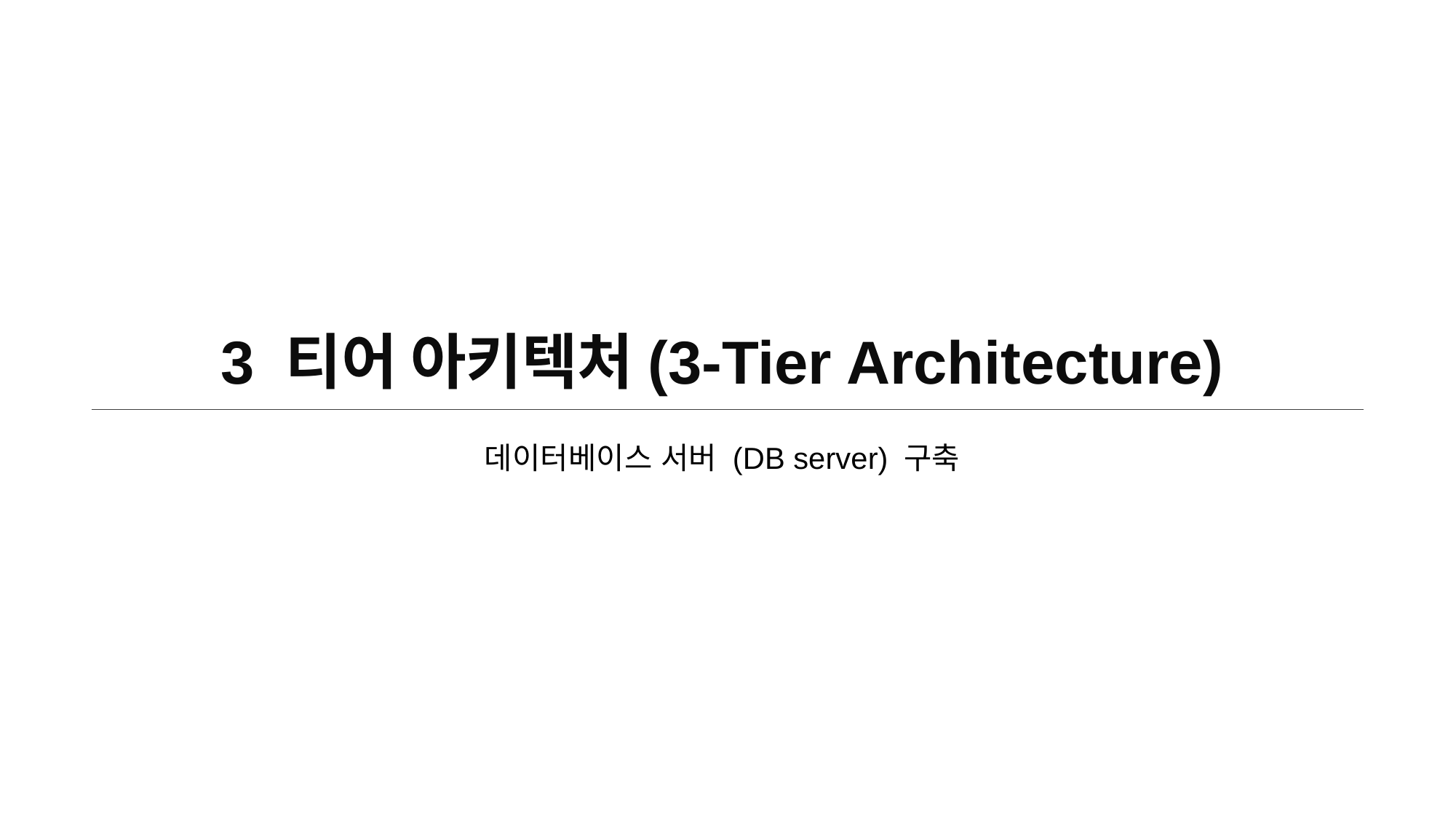

# 3 티어 아키텍처(3-Tier Architecture)
데이터베이스 서버 (DB server) 구축